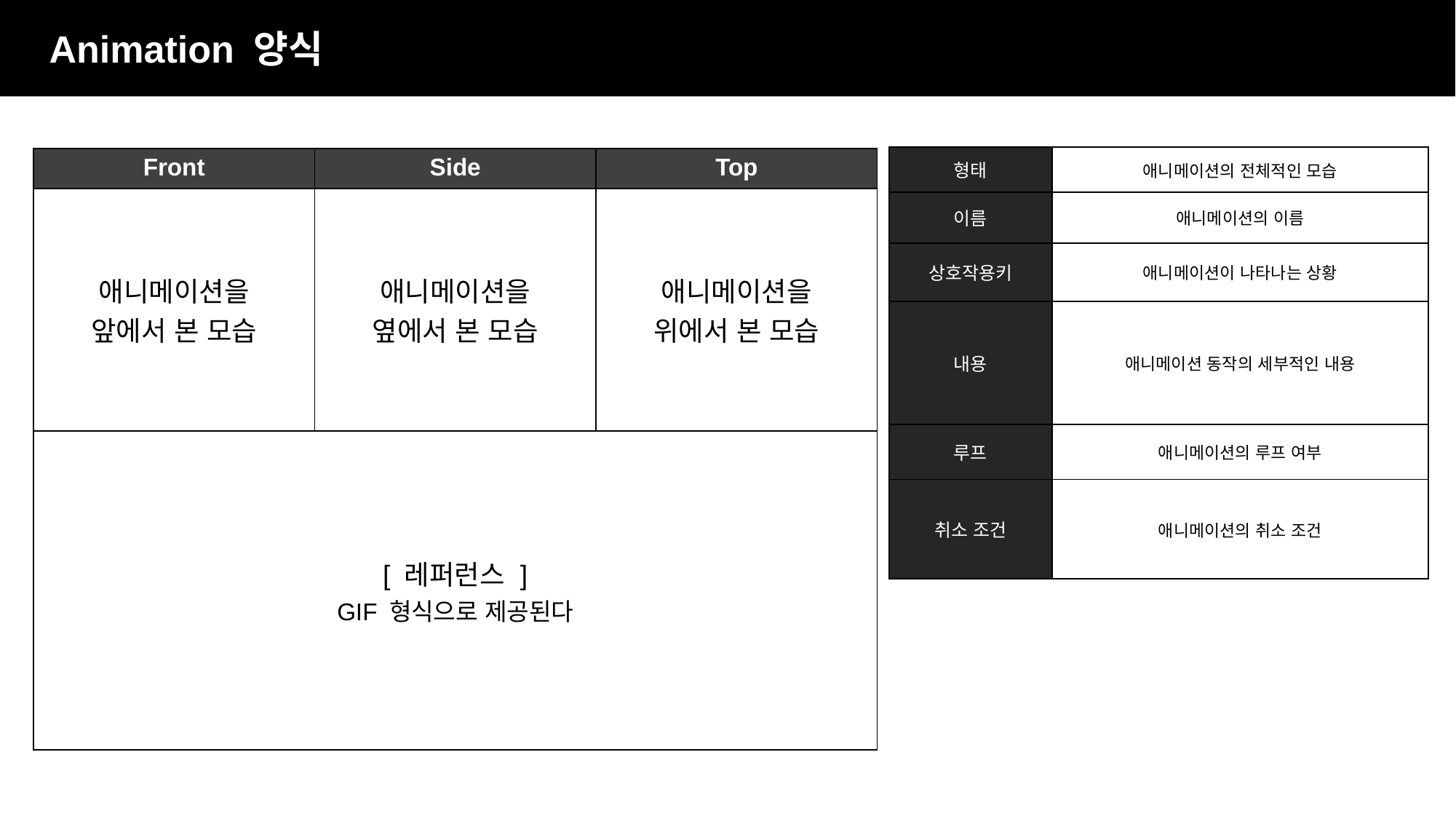

Animation 양식
| 형태 | 애니메이션의 전체적인 모습 |
| --- | --- |
| 이름 | 애니메이션의 이름 |
| 상호작용키 | 애니메이션이 나타나는 상황 |
| 내용 | 애니메이션 동작의 세부적인 내용 |
| 루프 | 애니메이션의 루프 여부 |
| 취소 조건 | 애니메이션의 취소 조건 |
| Front | Side | Top |
| --- | --- | --- |
| 애니메이션을 앞에서 본 모습 | 애니메이션을 옆에서 본 모습 | 애니메이션을 위에서 본 모습 |
| [ 레퍼런스 ] GIF 형식으로 제공된다 |  |  |